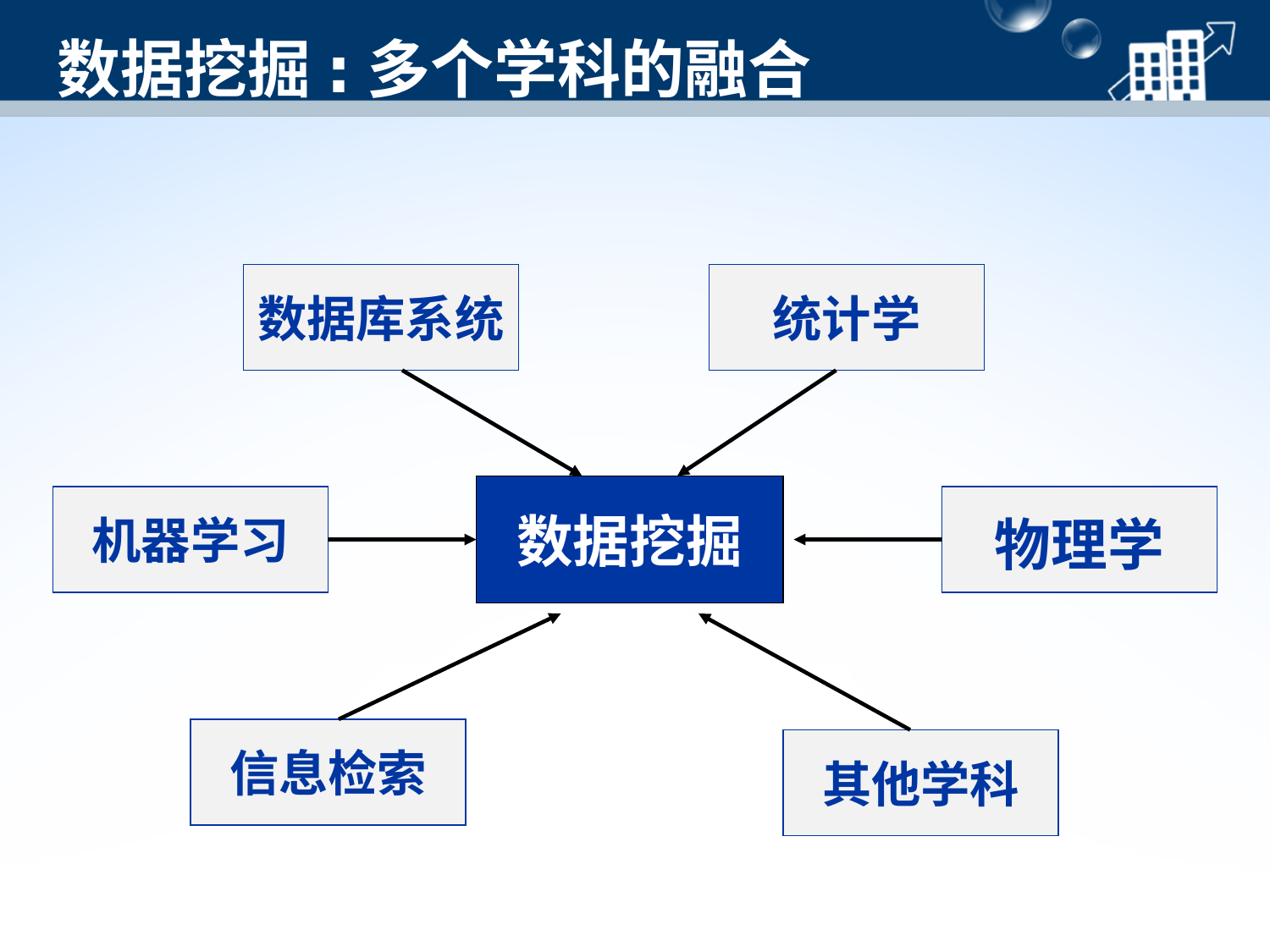

# 数据挖掘:多个学科的融合
数据库系统
统计学

数据挖掘
机器学习
物理学

信息检索
其他学科